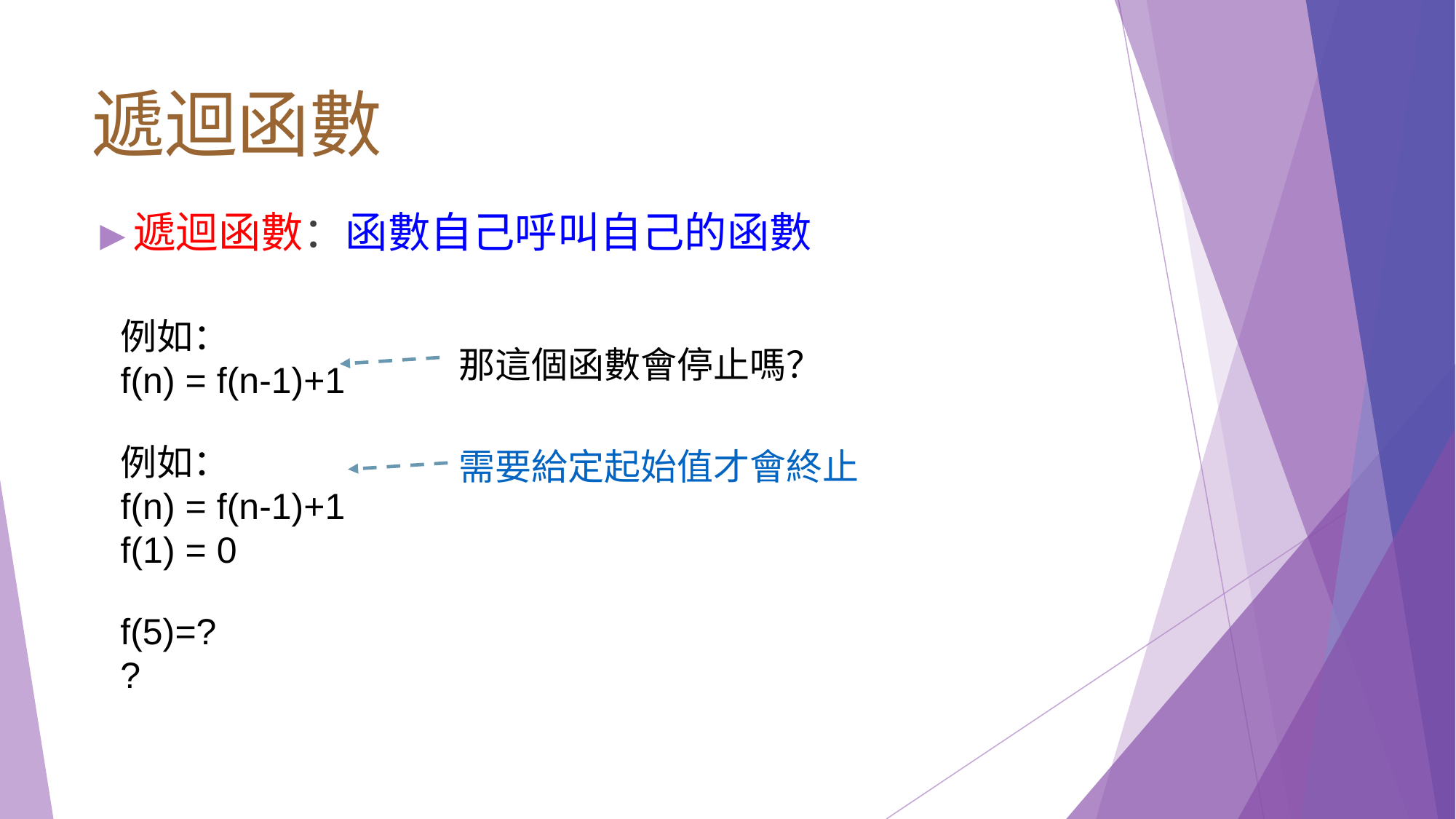

# 遞迴函數
遞迴函數：函數⾃己呼叫⾃己的函數
例如：
f(n) = f(n-1)+1
那這個函數會停止嗎？
例如：
f(n) = f(n-1)+1
f(1) = 0
需要給定起始值才會終⽌
f(5)=??